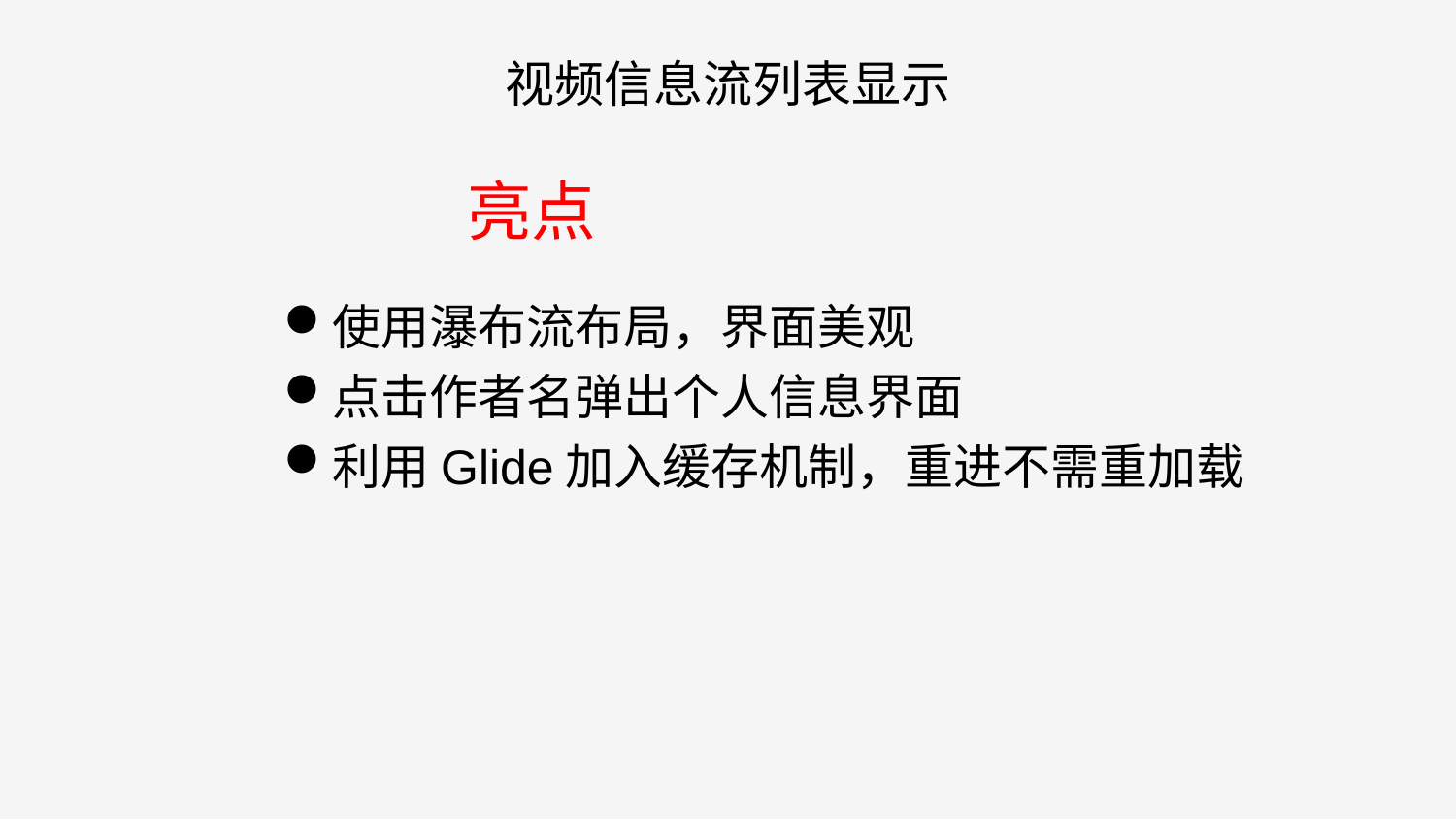

# 视频信息流列表显示
亮点
使用瀑布流布局，界面美观
点击作者名弹出个人信息界面
利用Glide加入缓存机制，重进不需重加载